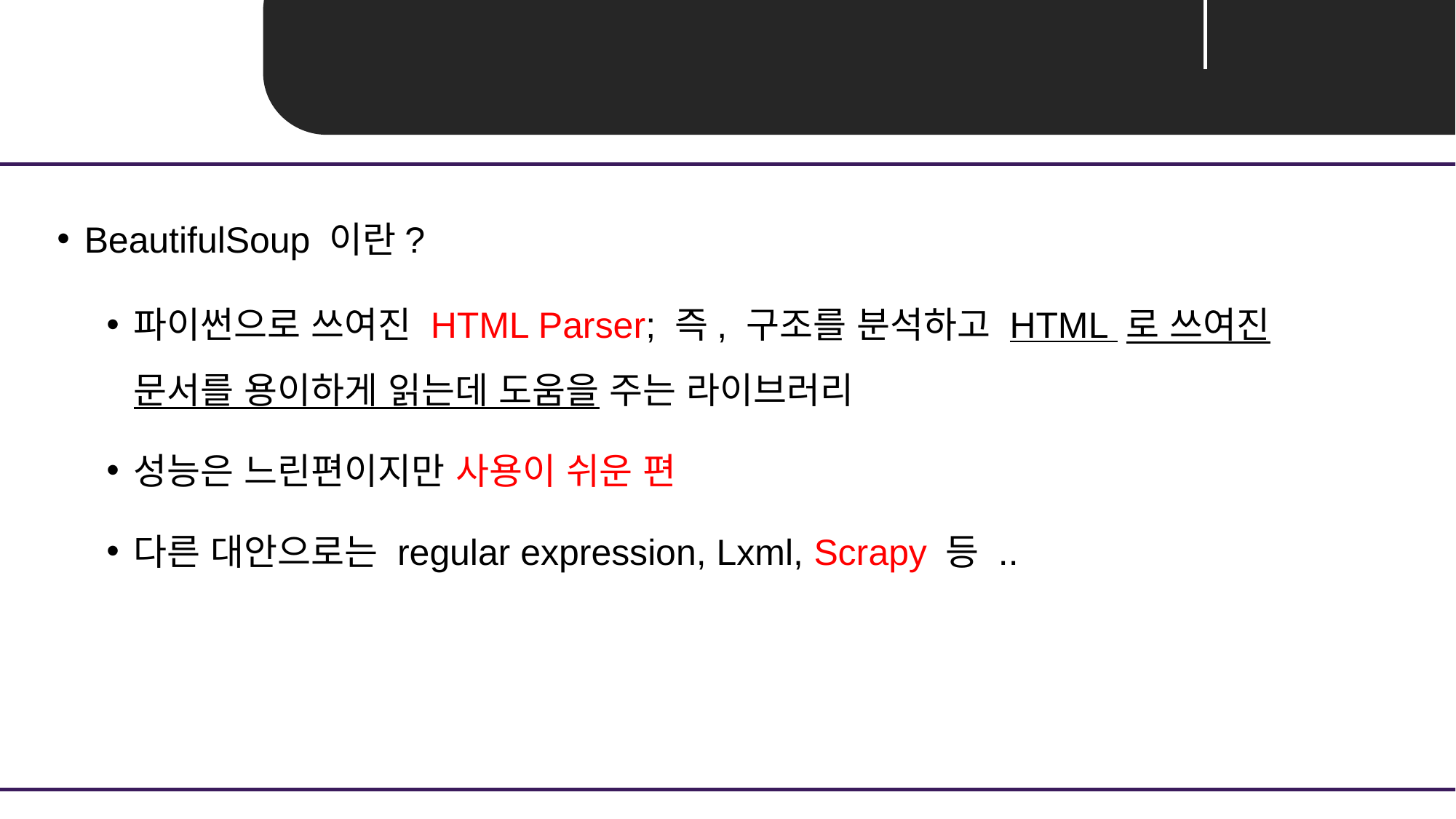

Unit  02 ㅣBeautifulSoup
BeautifulSoup 이란?
파이썬으로 쓰여진 HTML Parser; 즉, 구조를 분석하고 HTML 로 쓰여진 문서를 용이하게 읽는데 도움을 주는 라이브러리
성능은 느린편이지만 사용이 쉬운 편
다른 대안으로는 regular expression, Lxml, Scrapy 등 ..